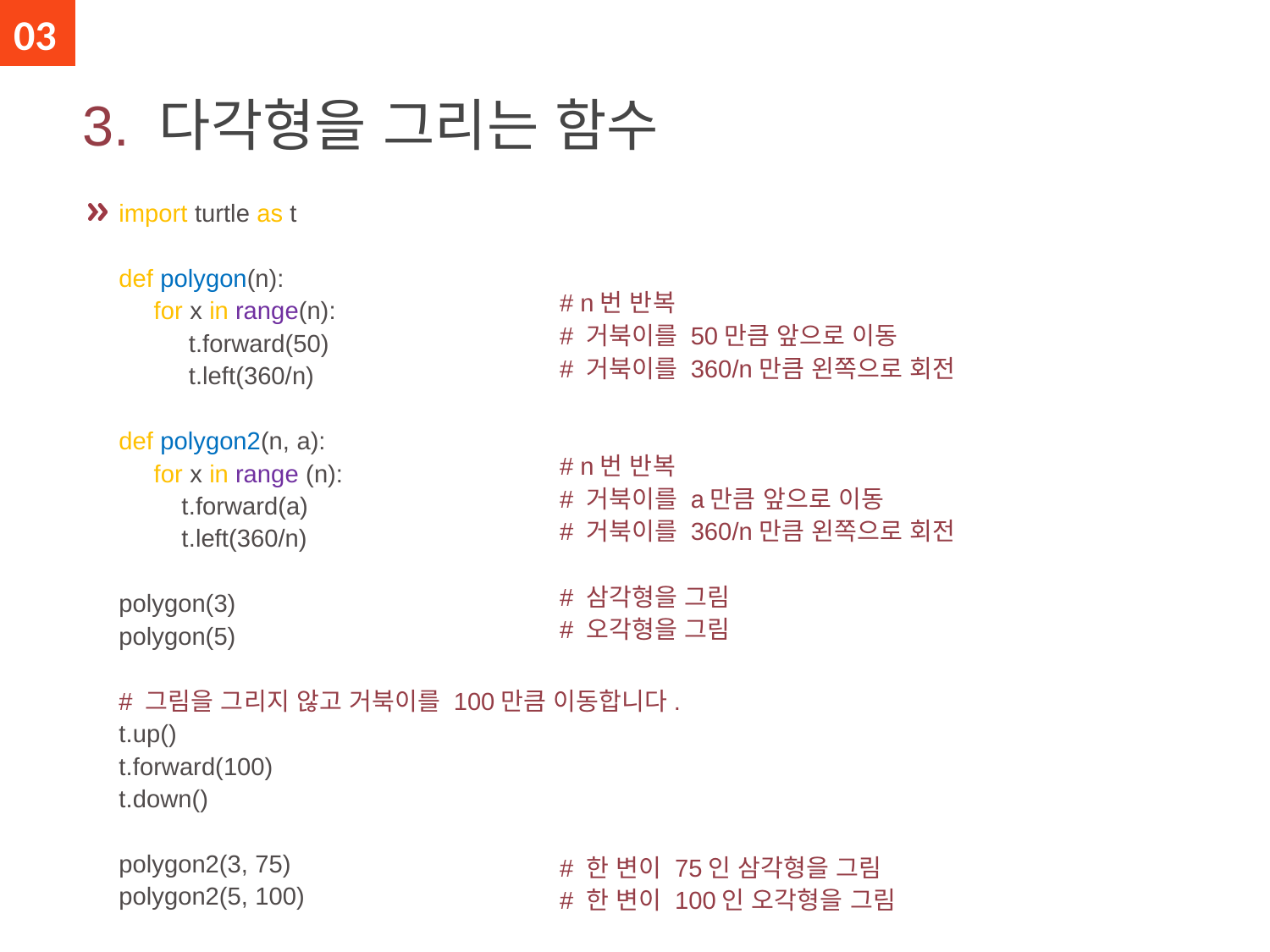

03
# 3. 다각형을 그리는 함수
import turtle as t
def polygon(n):
     for x in range(n):
          t.forward(50)
          t.left(360/n)
def polygon2(n, a):
     for x in range (n):
         t.forward(a)
         t.left(360/n)
polygon(3)
polygon(5)
# 그림을 그리지 않고 거북이를 100만큼 이동합니다.
t.up()
t.forward(100)
t.down()
polygon2(3, 75)
polygon2(5, 100)

# n번 반복 # 거북이를 50만큼 앞으로 이동 # 거북이를 360/n만큼 왼쪽으로 회전 # n번 반복 # 거북이를 a만큼 앞으로 이동 # 거북이를 360/n만큼 왼쪽으로 회전 # 삼각형을 그림 # 오각형을 그림

# 한 변이 75인 삼각형을 그림
# 한 변이 100인 오각형을 그림